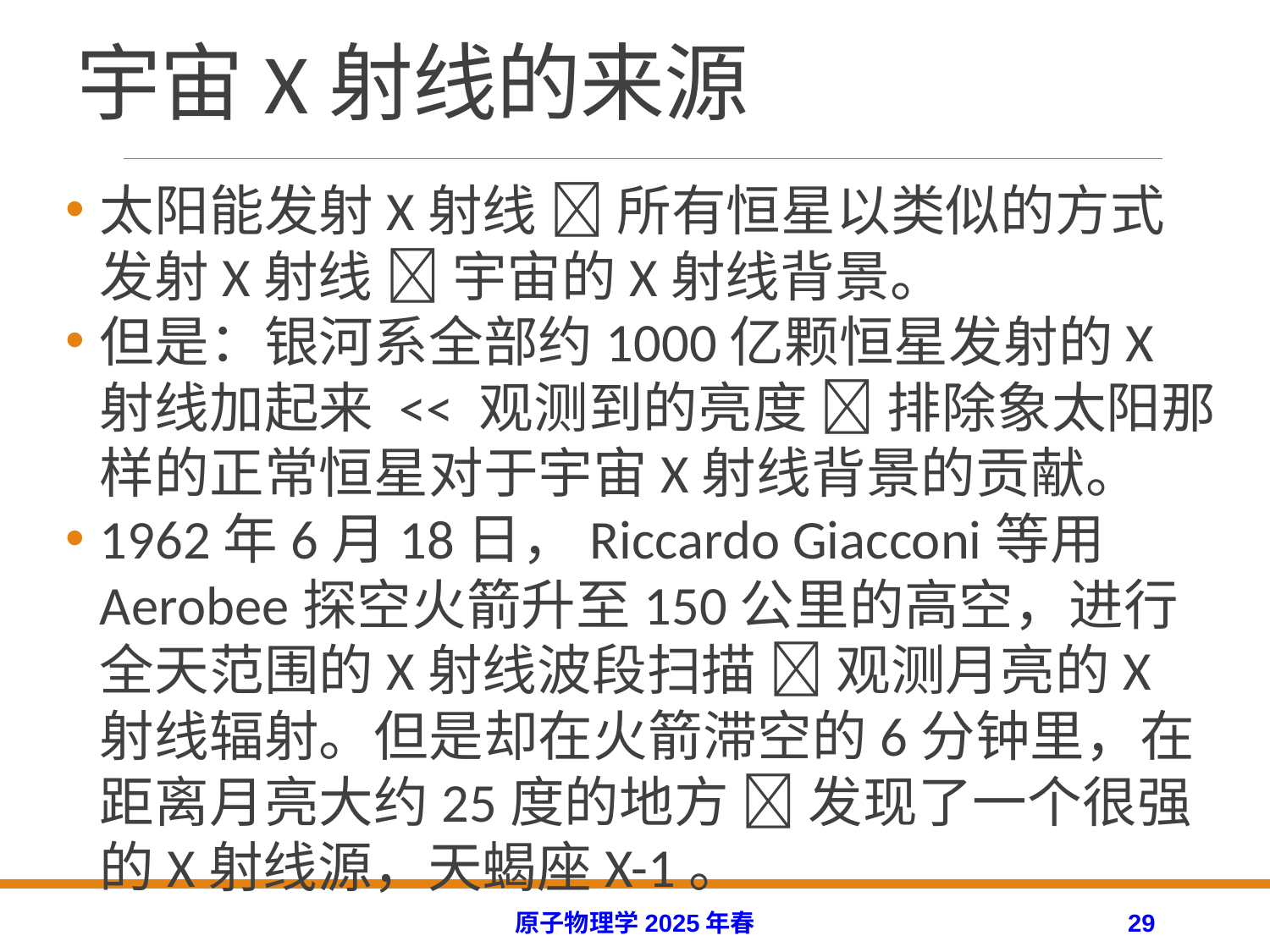

# 宇宙X射线的来源
太阳能发射X射线 ⇒ 所有恒星以类似的方式发射X射线 ⇒ 宇宙的X射线背景。
但是：银河系全部约1000亿颗恒星发射的X射线加起来 << 观测到的亮度 ⇒ 排除象太阳那样的正常恒星对于宇宙X射线背景的贡献。
1962年6月18日，Riccardo Giacconi等用Aerobee探空火箭升至150公里的高空，进行全天范围的X射线波段扫描 ⇒ 观测月亮的X射线辐射。但是却在火箭滞空的6分钟里，在距离月亮大约25度的地方 ⇒ 发现了一个很强的X射线源，天蝎座X-1。
原子物理学2025年春
29